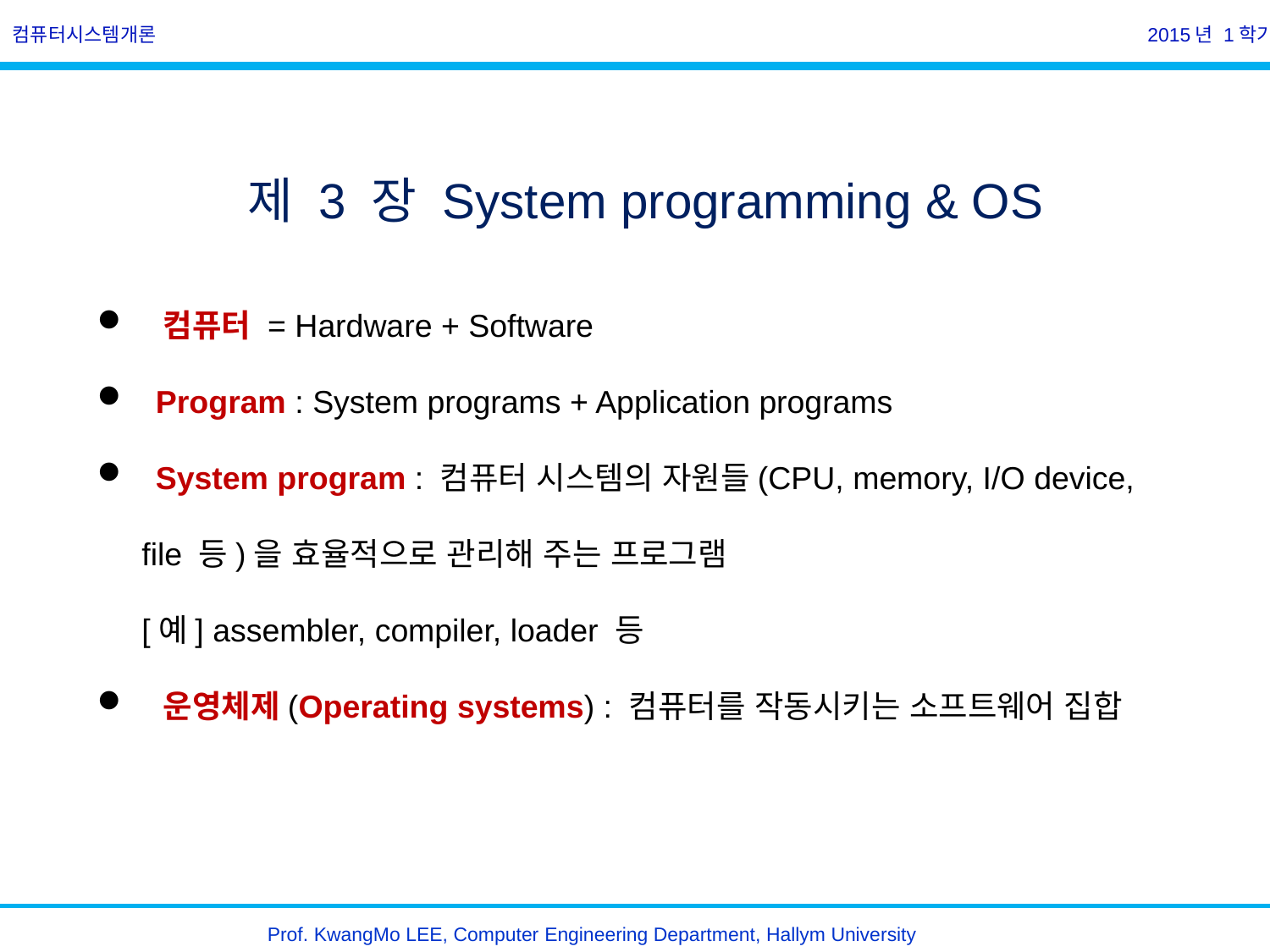

컴퓨터시스템개론
2015년 1학기
제 3 장 System programming & OS

   컴퓨터 = Hardware + Software
   Program : System programs + Application programs
   System program : 컴퓨터 시스템의 자원들(CPU, memory, I/O device,
     file 등)을 효율적으로 관리해 주는 프로그램
     [예] assembler, compiler, loader 등
   운영체제(Operating systems) : 컴퓨터를 작동시키는 소프트웨어 집합
Prof. KwangMo LEE, Computer Engineering Department, Hallym University